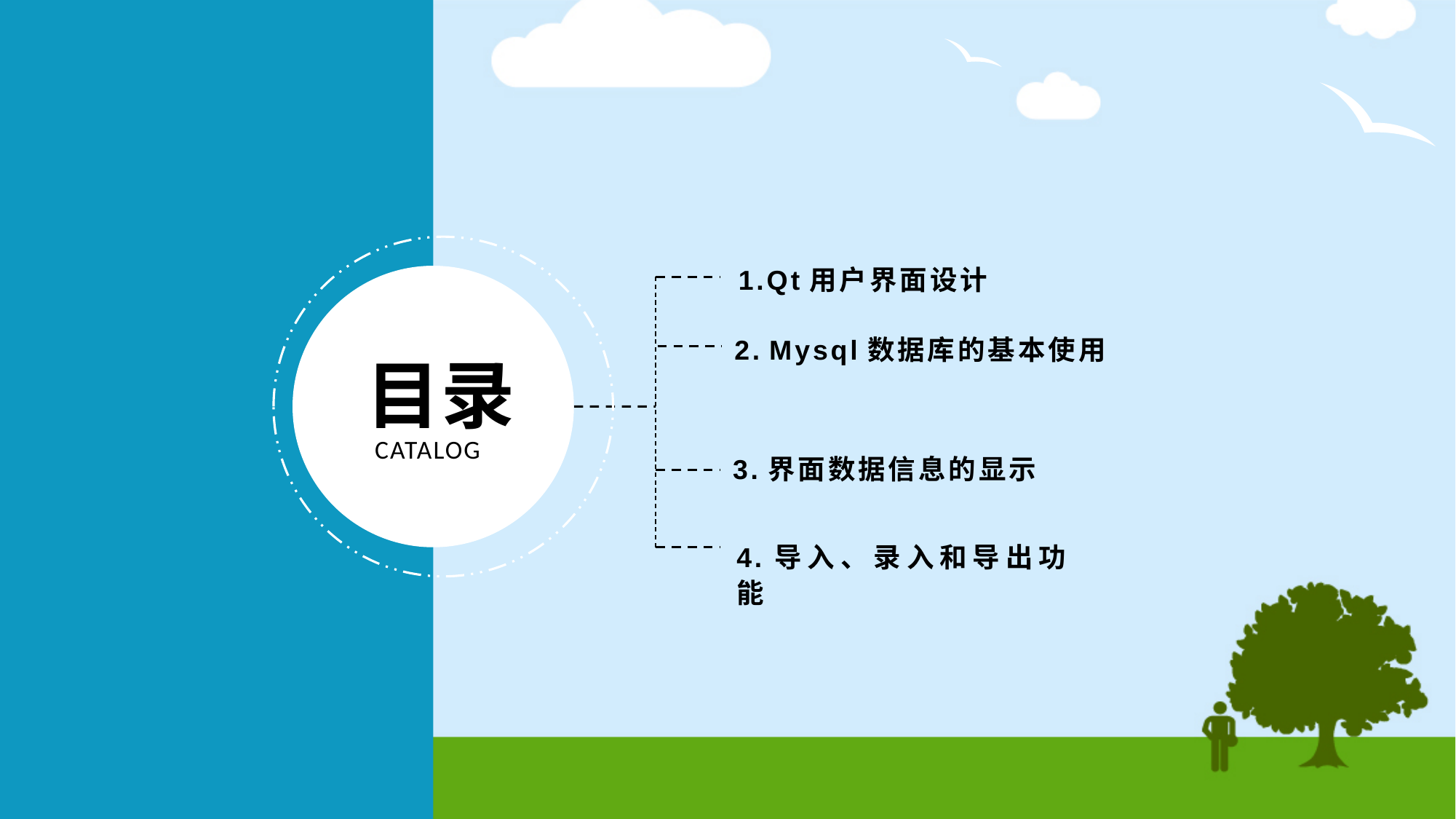

1.Qt用户界面设计

目录
CATALOG
2. Mysql数据库的基本使用
3.界面数据信息的显示
4.导入、录入和导出功能